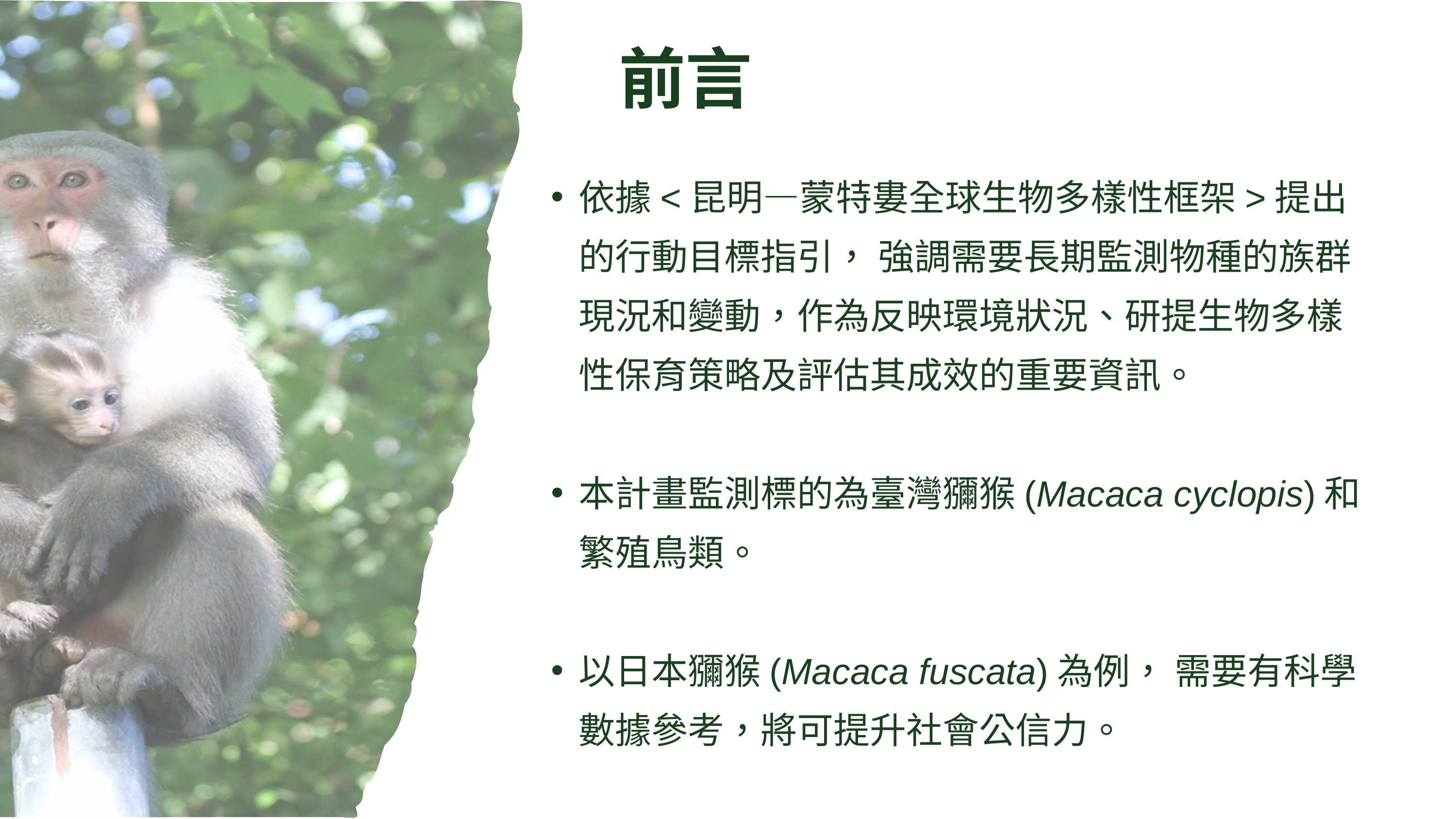

前言
依據<昆明—蒙特婁全球生物多樣性框架>提出的行動目標指引， 強調需要長期監測物種的族群現況和變動，作為反映環境狀況、研提生物多樣性保育策略及評估其成效的重要資訊。

本計畫監測標的為臺灣獼猴(Macaca cyclopis)和繁殖鳥類。

以日本獼猴(Macaca fuscata)為例， 需要有科學數據參考，將可提升社會公信力。